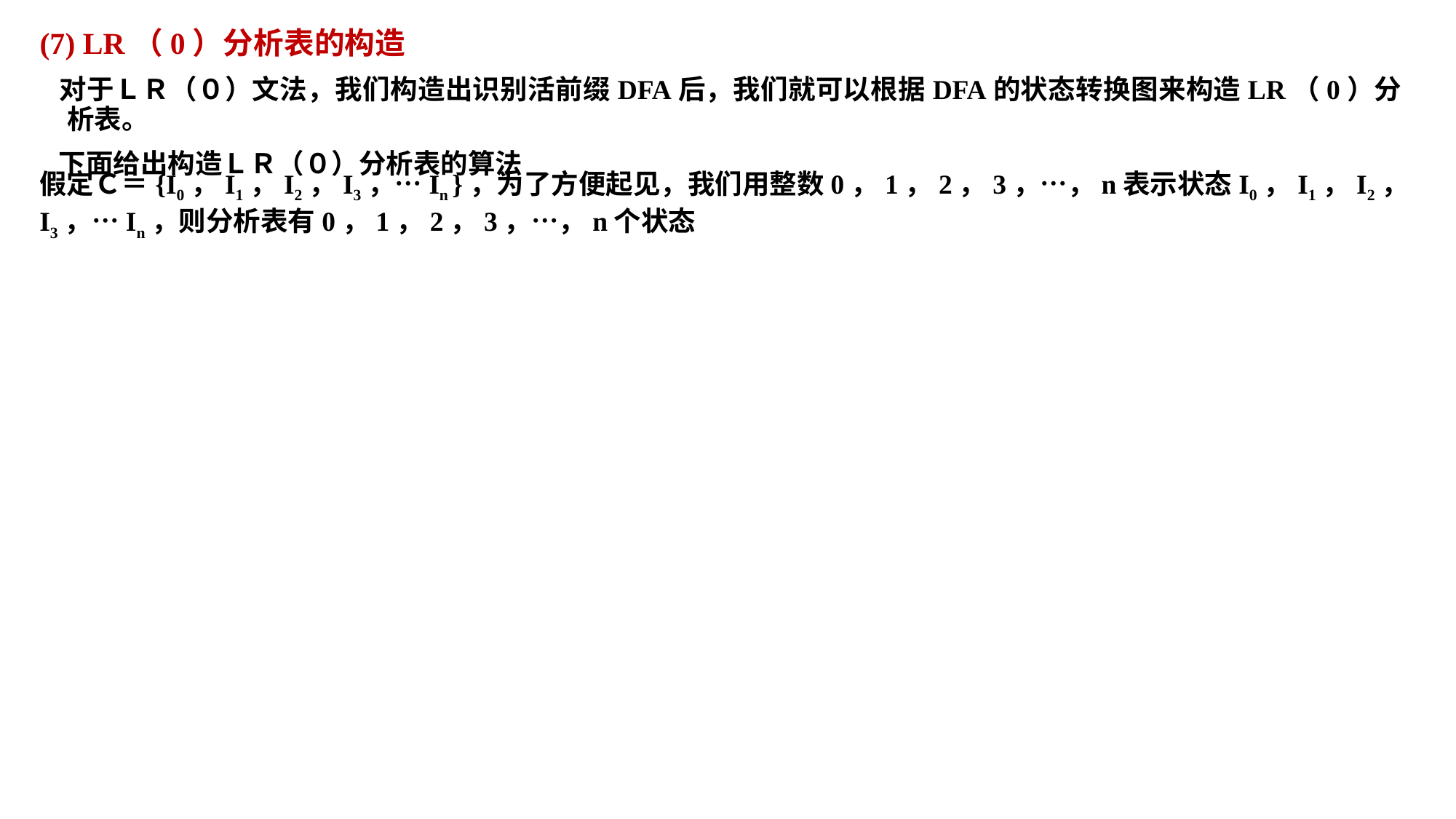

(7) LR（0）分析表的构造
  对于ＬＲ（０）文法，我们构造出识别活前缀DFA后，我们就可以根据DFA的状态转换图来构造LR（0）分析表。
  下面给出构造ＬＲ（０）分析表的算法
假定Ｃ＝{I0，I1，I2，I3，…In }，为了方便起见，我们用整数0，1，2，3，…，n表示状态I0，I1，I2，I3，…In，则分析表有0，1，2，3，…，n个状态